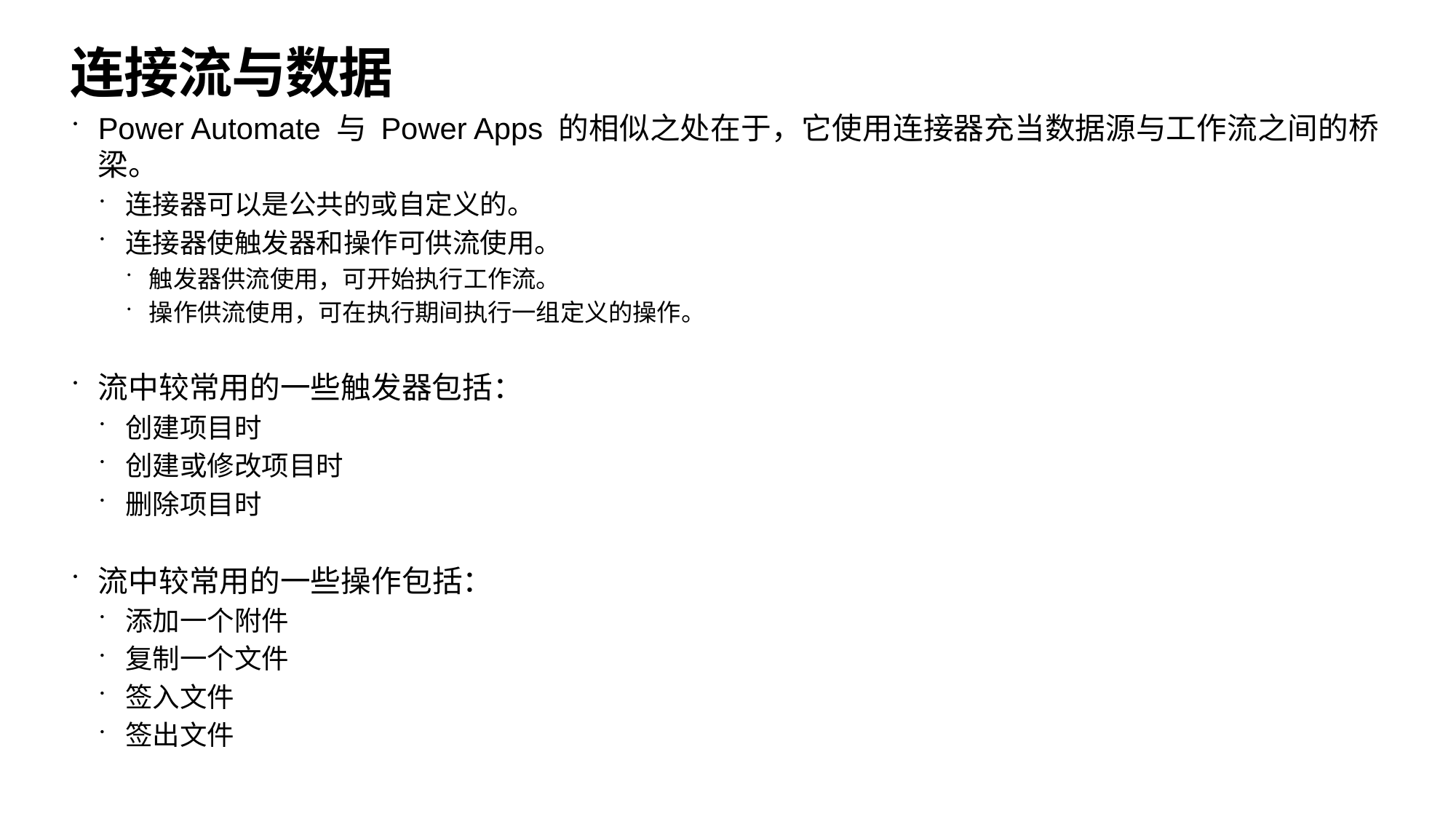

# 连接流与数据
Power Automate 与 Power Apps 的相似之处在于，它使用连接器充当数据源与工作流之间的桥梁。
连接器可以是公共的或自定义的。
连接器使触发器和操作可供流使用。
触发器供流使用，可开始执行工作流。
操作供流使用，可在执行期间执行一组定义的操作。

流中较常用的一些触发器包括：
创建项目时
创建或修改项目时
删除项目时

流中较常用的一些操作包括：
添加一个附件
复制一个文件
签入文件
签出文件